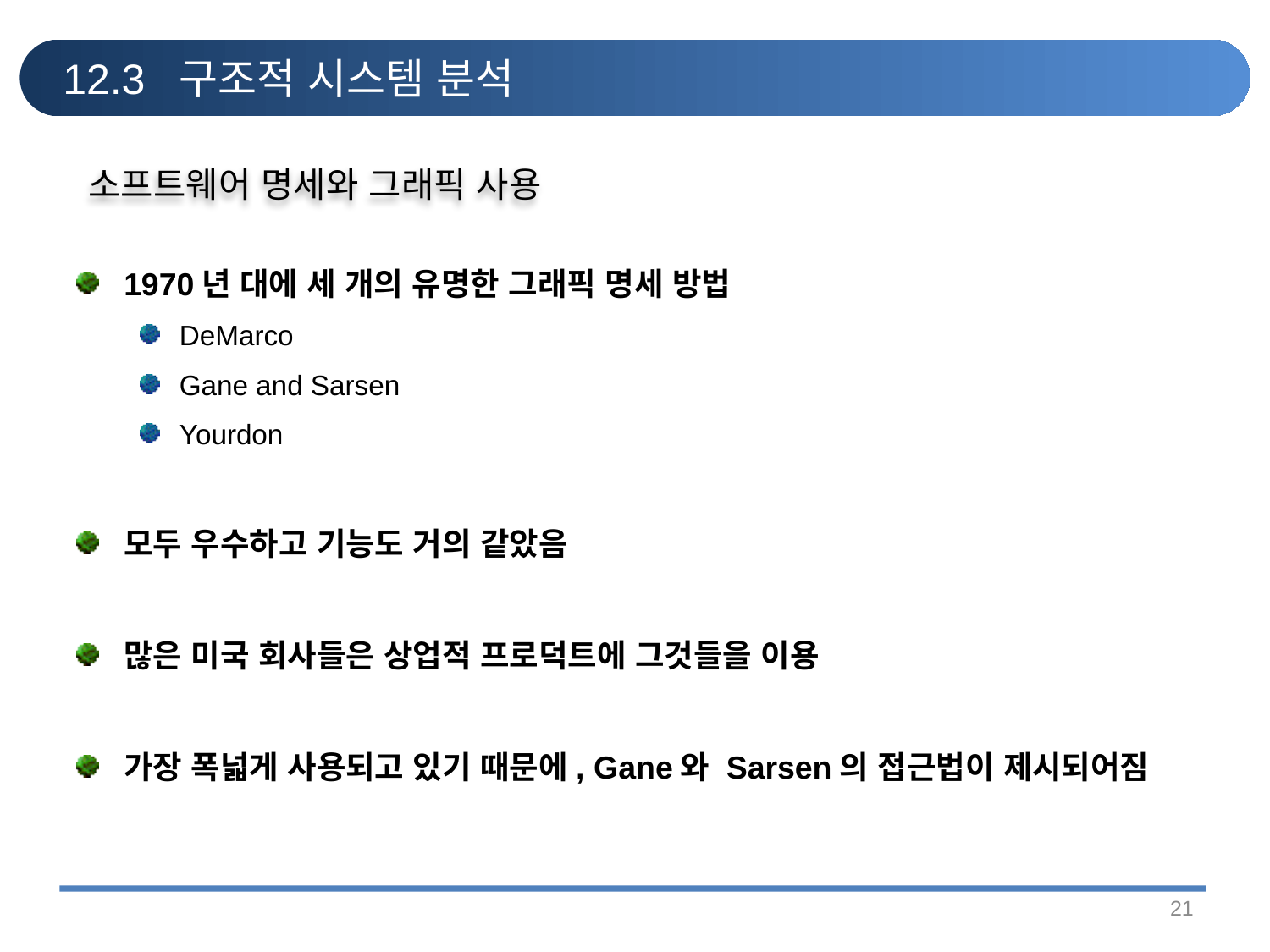

# 12.3  구조적 시스템 분석
소프트웨어 명세와 그래픽 사용
1970년 대에 세 개의 유명한 그래픽 명세 방법
DeMarco
Gane and Sarsen
Yourdon

모두 우수하고 기능도 거의 같았음

많은 미국 회사들은 상업적 프로덕트에 그것들을 이용

가장 폭넓게 사용되고 있기 때문에, Gane와 Sarsen의 접근법이 제시되어짐

21